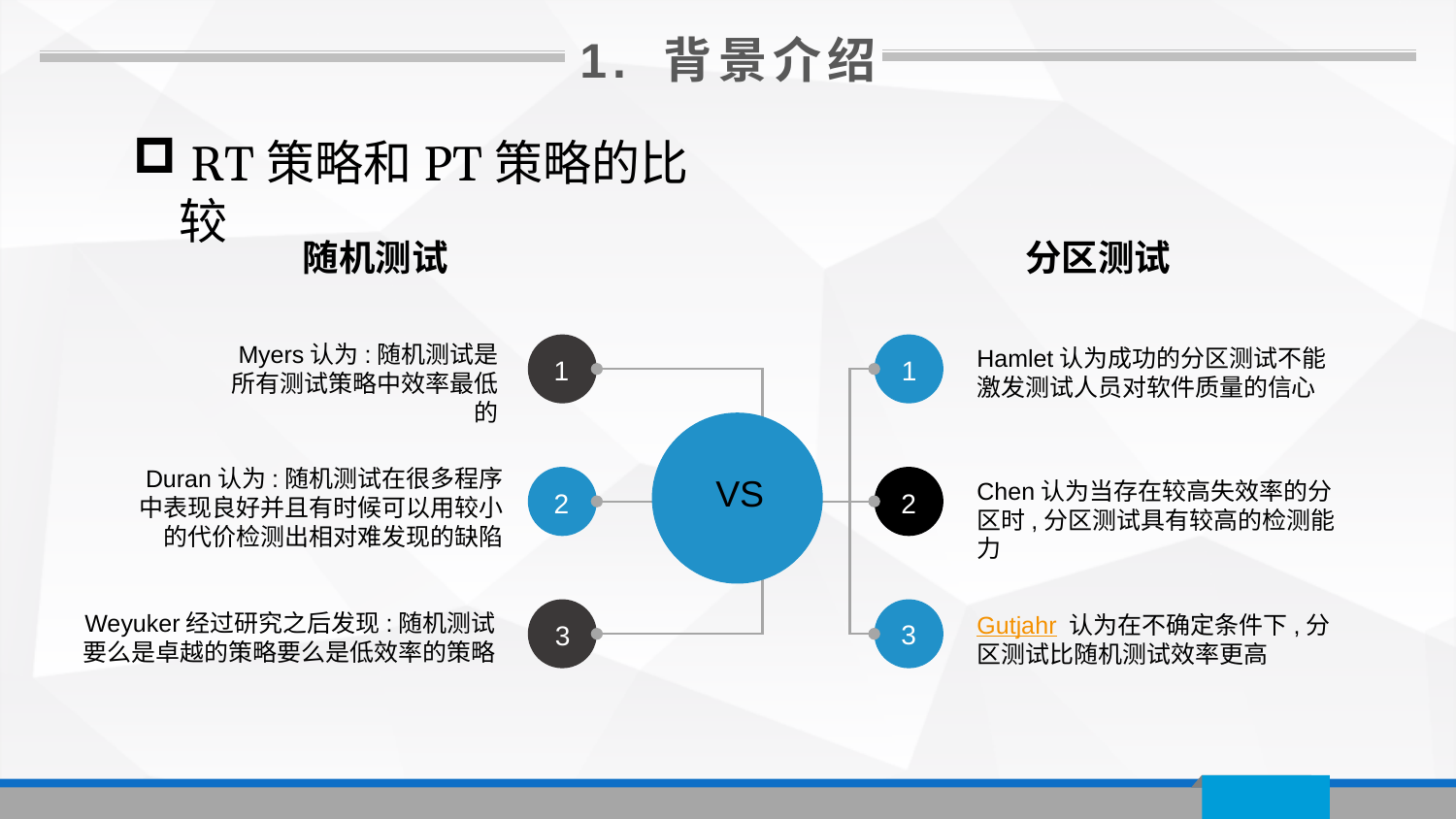

1. 背景介绍
 RT策略和PT策略的比较
随机测试
分区测试
Myers认为:随机测试是所有测试策略中效率最低的

Hamlet认为成功的分区测试不能激发测试人员对软件质量的信心
1
1

Duran认为:随机测试在很多程序中表现良好并且有时候可以用较小的代价检测出相对难发现的缺陷
VS

Chen认为当存在较高失效率的分区时,分区测试具有较高的检测能力
2
2

Weyuker经过研究之后发现:随机测试要么是卓越的策略要么是低效率的策略
Gutjahr 认为在不确定条件下,分区测试比随机测试效率更高
3
3